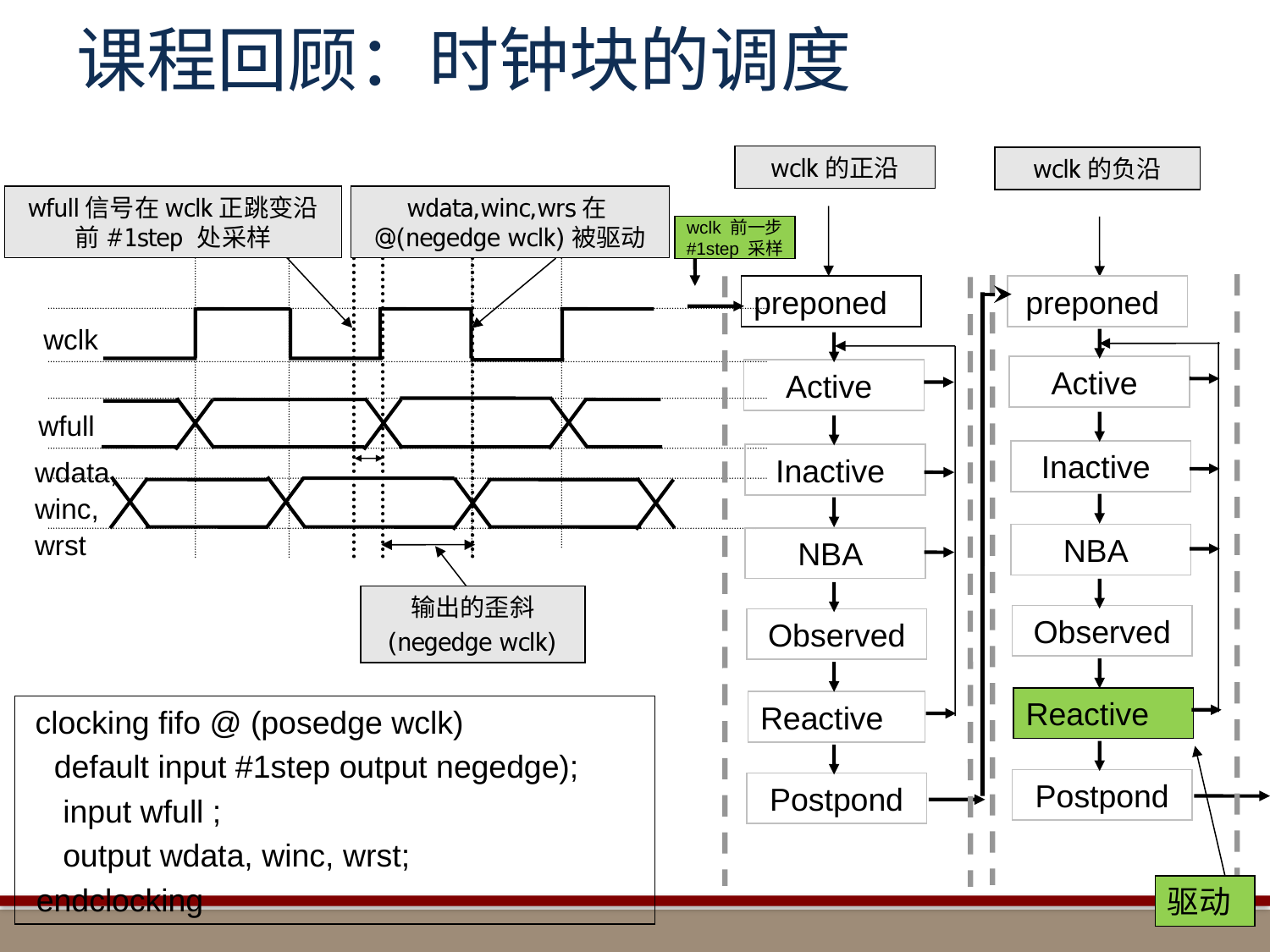

# 课程回顾：时钟块的调度

wclk的正沿
wclk的负沿
wfull信号在wclk正跳变沿前#1step 处采样
wdata,winc,wrs在@(negedge wclk)被驱动

wclk 前一步
#1step 采样

preponed
preponed

wclk

Active

Active

wfull

Inactive
Inactive

wdata,
winc,
wrst

NBA

NBA

输出的歪斜
(negedge wclk)
Observed
Observed

Reactive
Reactive

 clocking fifo @ (posedge wclk)
   default input #1step output negedge);
    input wfull ;
    output wdata, winc, wrst;
 endclocking

Postpond

Postpond
驱动